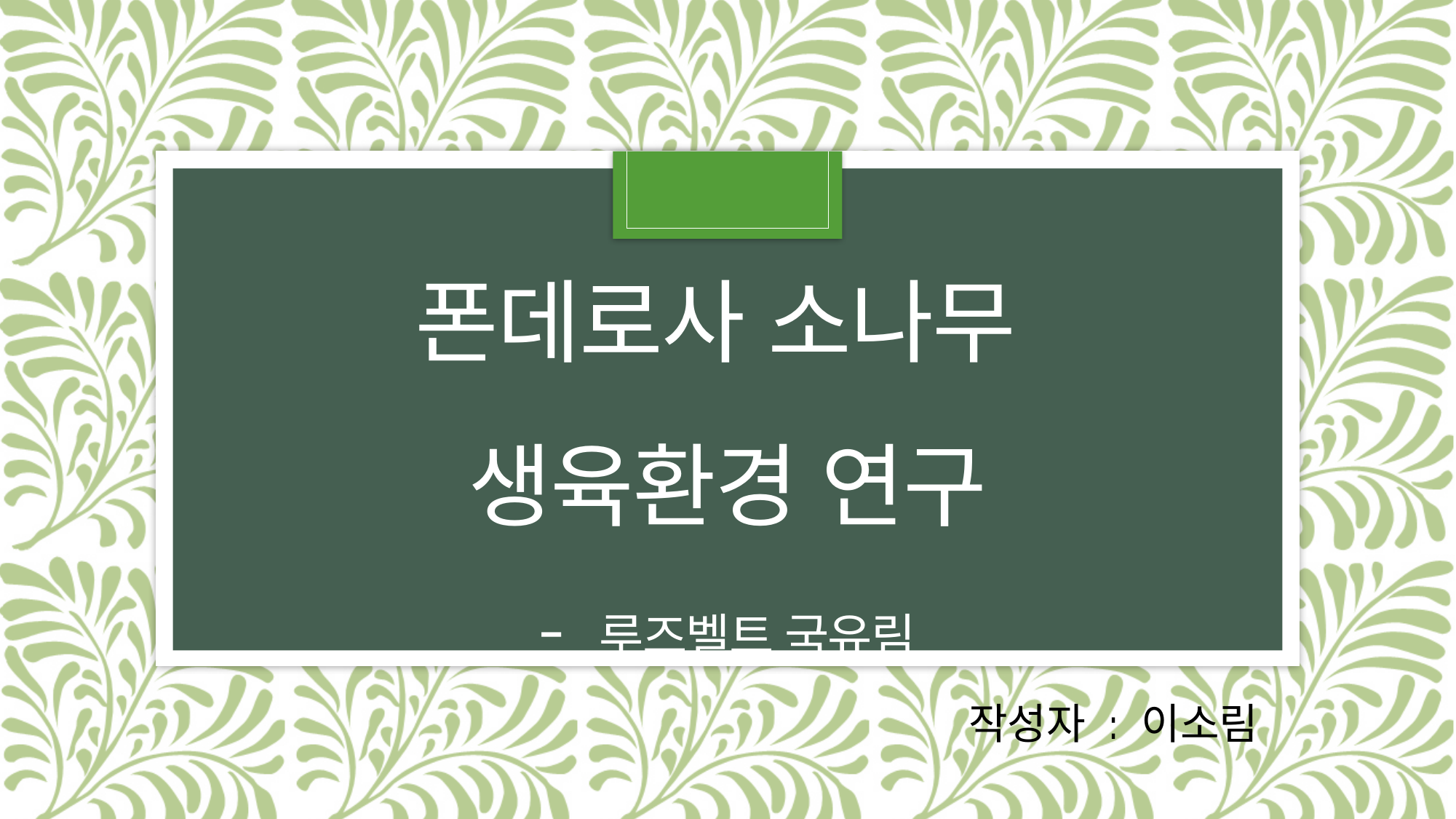

# 폰데로사 소나무 생육환경 연구 - 루즈벨트 국유림
작성자 : 이소림